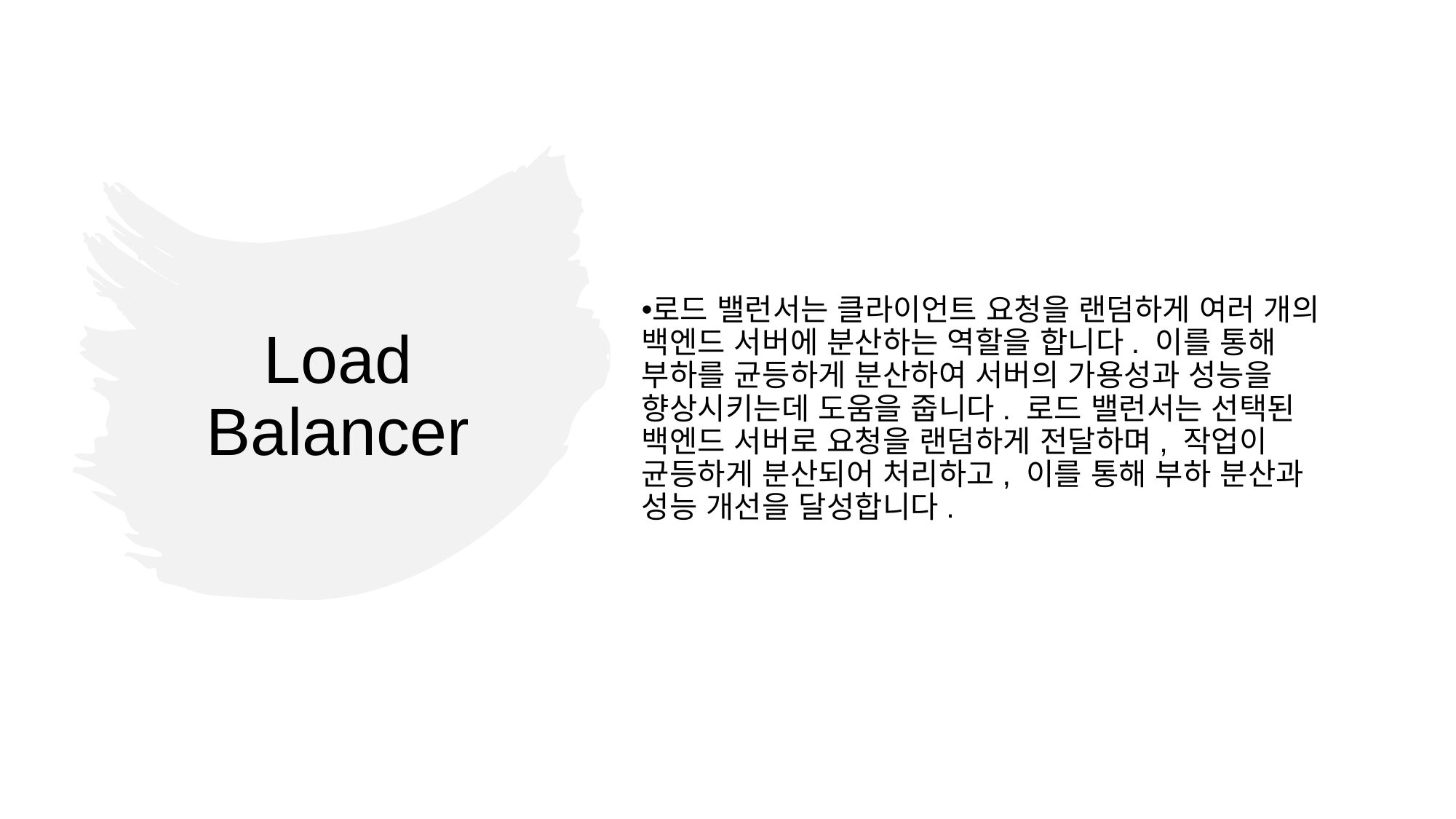

로드 밸런서는 클라이언트 요청을 랜덤하게 여러 개의 백엔드 서버에 분산하는 역할을 합니다. 이를 통해 부하를 균등하게 분산하여 서버의 가용성과 성능을 향상시키는데 도움을 줍니다. 로드 밸런서는 선택된 백엔드 서버로 요청을 랜덤하게 전달하며, 작업이 균등하게 분산되어 처리하고, 이를 통해 부하 분산과 성능 개선을 달성합니다.

# Load Balancer